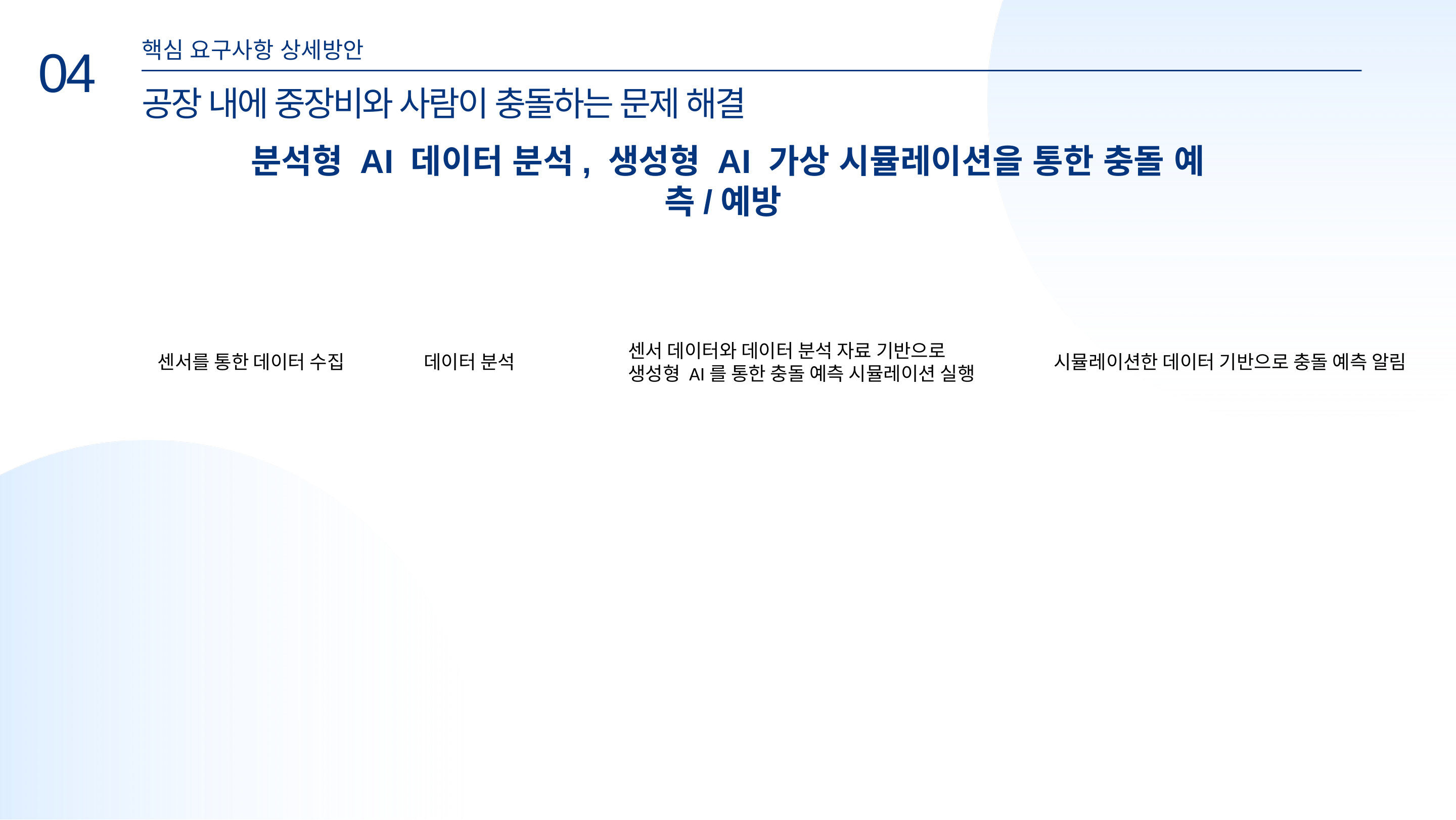

핵심 요구사항 상세방안
04
공장 내에 중장비와 사람이 충돌하는 문제 해결
분석형 AI 데이터 분석, 생성형 AI 가상 시뮬레이션을 통한 충돌 예측/예방
센서 데이터와 데이터 분석 자료 기반으로
생성형 AI를 통한 충돌 예측 시뮬레이션 실행
센서를 통한 데이터 수집
데이터 분석
시뮬레이션한 데이터 기반으로 충돌 예측 알림